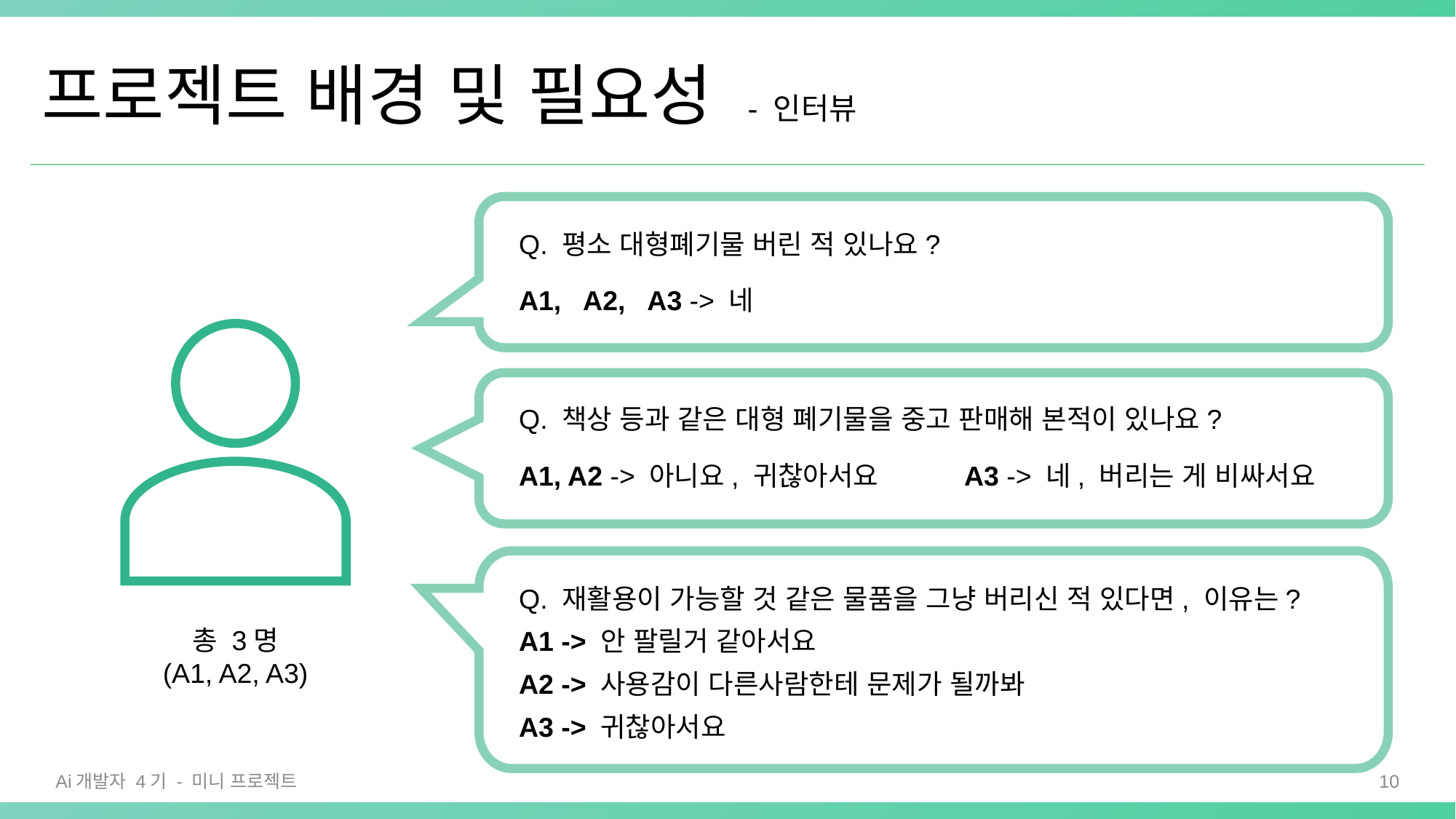

# 프로젝트 배경 및 필요성 - 인터뷰
Q. 평소 대형폐기물 버린 적 있나요?
A1,   A2,   A3 -> 네

Q. 책상 등과 같은 대형 폐기물을 중고 판매해 본적이 있나요?

A1, A2 -> 아니요, 귀찮아서요
A3 -> 네, 버리는 게 비싸서요

Q. 재활용이 가능할 것 같은 물품을 그냥 버리신 적 있다면, 이유는?
총 3명
(A1, A2, A3)
A1 -> 안 팔릴거 같아서요
A2 -> 사용감이 다른사람한테 문제가 될까봐
A3 -> 귀찮아서요
Ai개발자 4기 - 미니 프로젝트
10